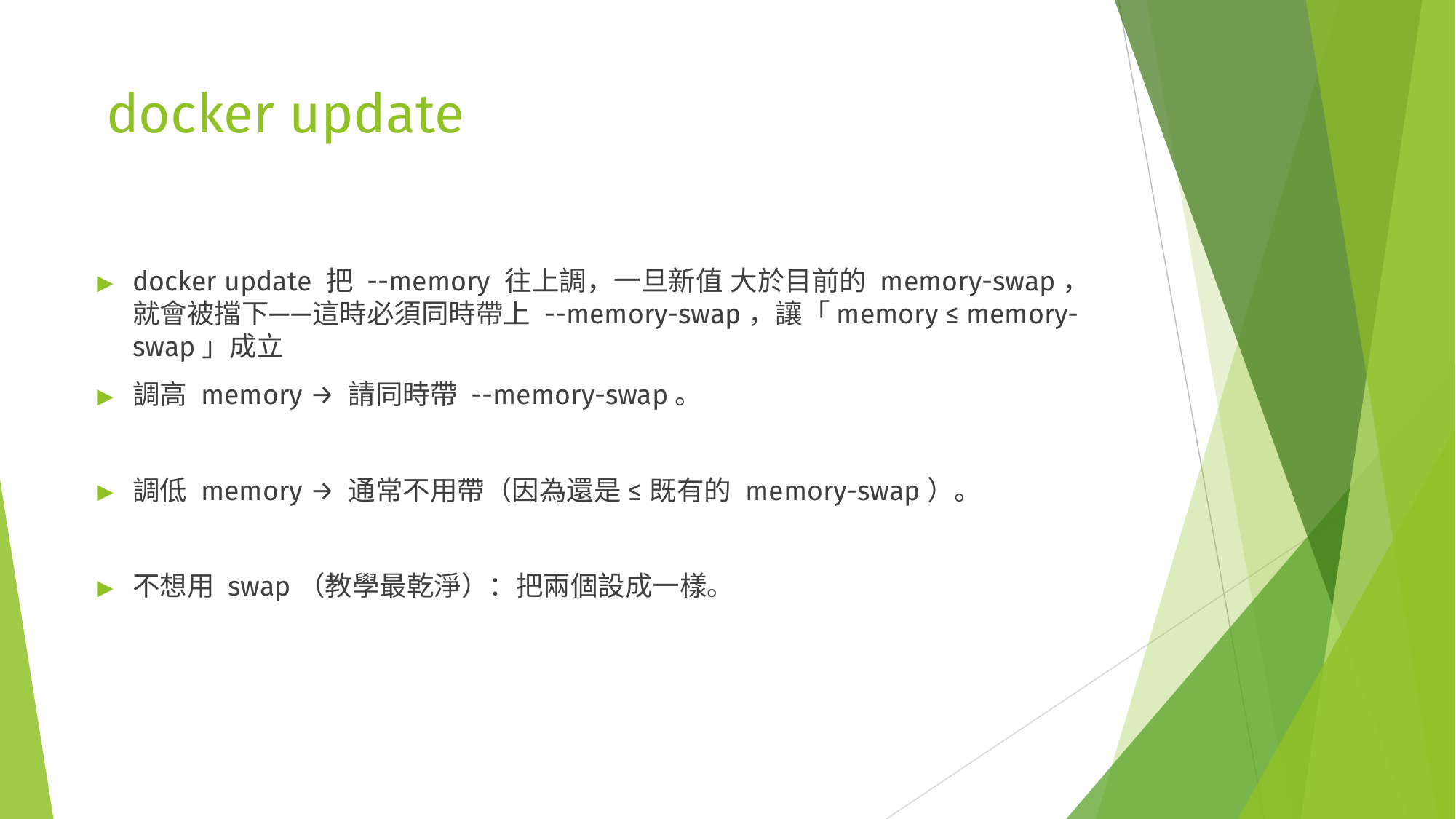

# docker update
docker update 把 --memory 往上調，一旦新值 大於目前的 memory-swap，就會被擋下——這時必須同時帶上 --memory-swap，讓「memory ≤ memory-swap」成立
調高 memory → 請同時帶 --memory-swap。

調低 memory → 通常不用帶（因為還是 ≤ 既有的 memory-swap）。

不想用 swap（教學最乾淨）：把兩個設成一樣。